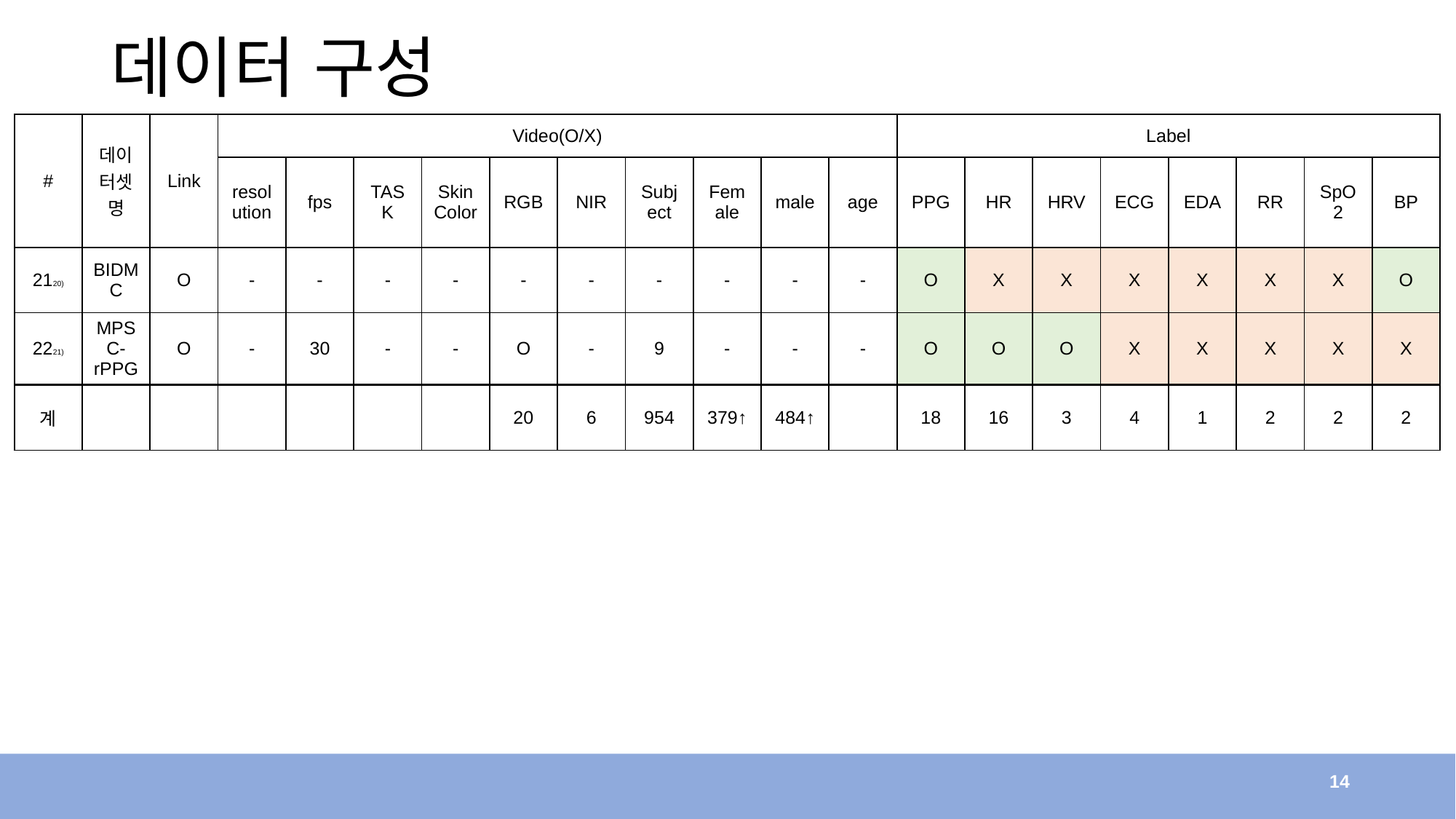

# 데이터 구성
| # | 데이터셋 명 | Link | Video(O/X) |  |  |  |  |  |  |  |  |  | Label |  |  |  |  |  |  |  |
| --- | --- | --- | --- | --- | --- | --- | --- | --- | --- | --- | --- | --- | --- | --- | --- | --- | --- | --- | --- | --- |
|  |  |  | resolution | fps | TASK | Skin Color | RGB | NIR | Subject | Female | male | age | PPG | HR | HRV | ECG | EDA | RR | SpO2 | BP |
| 2120) | BIDMC | O | - | - | - | - | - | - | - | - | - | - | O | X | X | X | X | X | X | O |
| 2221) | MPSC-rPPG | O | - | 30 | - | - | O | - | 9 | - | - | - | O | O | O | X | X | X | X | X |
| 계 |  |  |  |  |  |  | 20 | 6 | 954 | 379↑ | 484↑ |  | 18 | 16 | 3 | 4 | 1 | 2 | 2 | 2 |

14